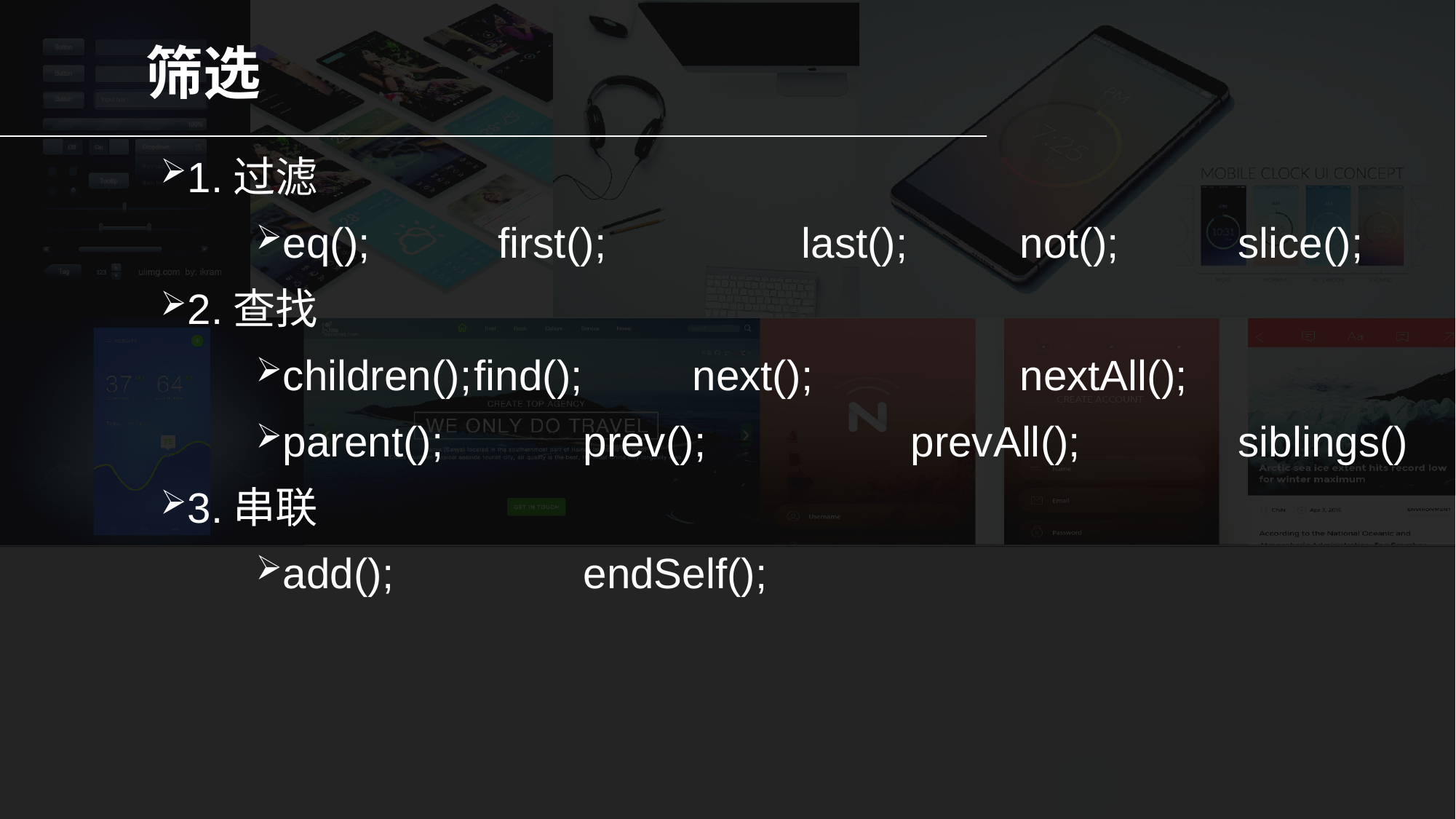

# 筛选
1.过滤
eq();	  first();		last();		not();		slice();
2.查找
children();	find();		next();		nextAll();
parent();		prev();		prevAll();		siblings()
3.串联
add();		endSelf();